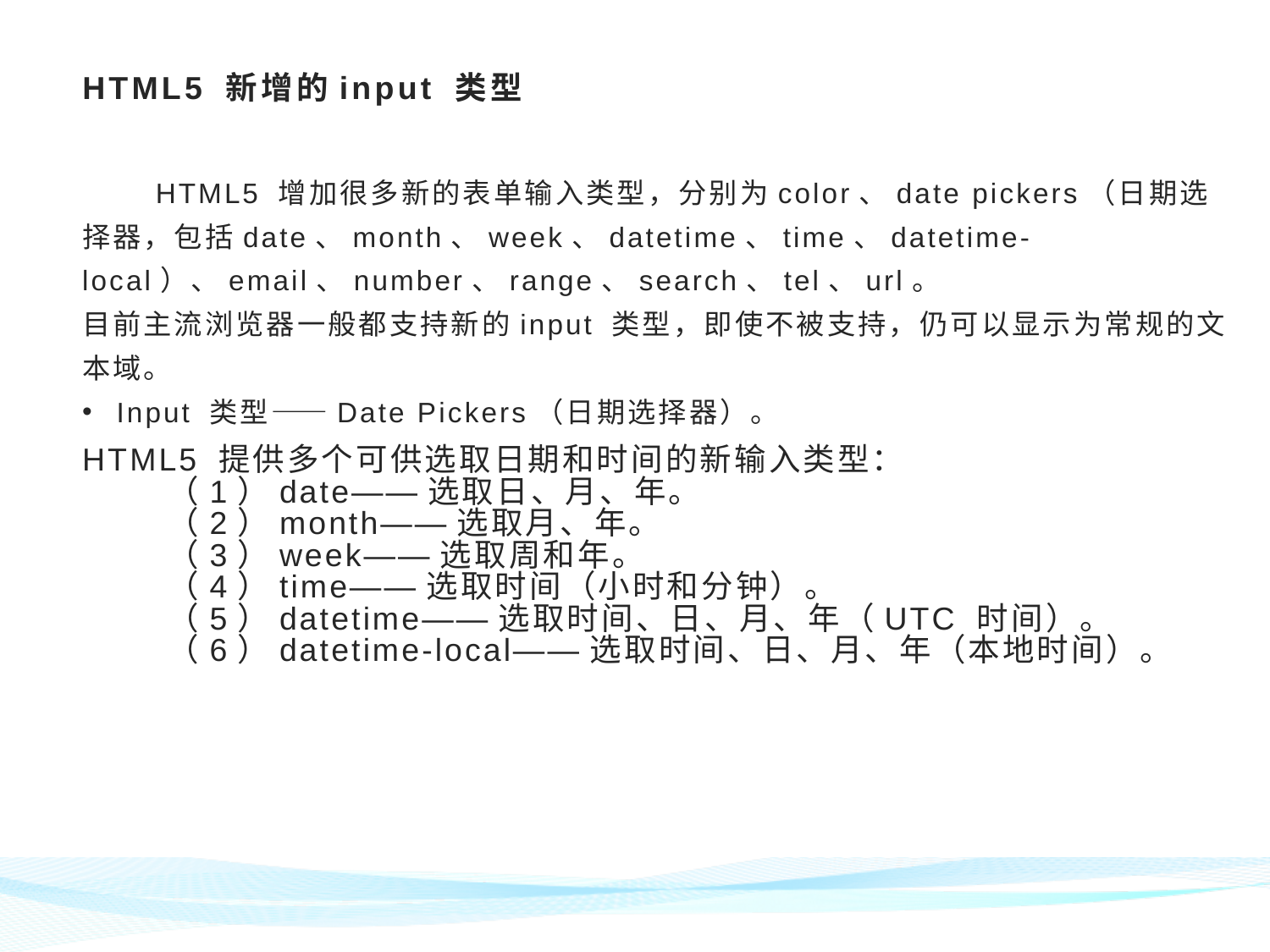

# HTML5 新增的input 类型
       HTML5 增加很多新的表单输入类型，分别为color、date pickers（日期选择器，包括date、month、week、datetime、time、datetime-local）、email、number、range、search、tel、url。
目前主流浏览器一般都支持新的input 类型，即使不被支持，仍可以显示为常规的文本域。
 Input 类型——Date Pickers（日期选择器）。
HTML5 提供多个可供选取日期和时间的新输入类型：
（1）date——选取日、月、年。
（2）month——选取月、年。
（3）week——选取周和年。
（4）time——选取时间（小时和分钟）。
（5）datetime——选取时间、日、月、年（UTC 时间）。
（6）datetime-local——选取时间、日、月、年（本地时间）。